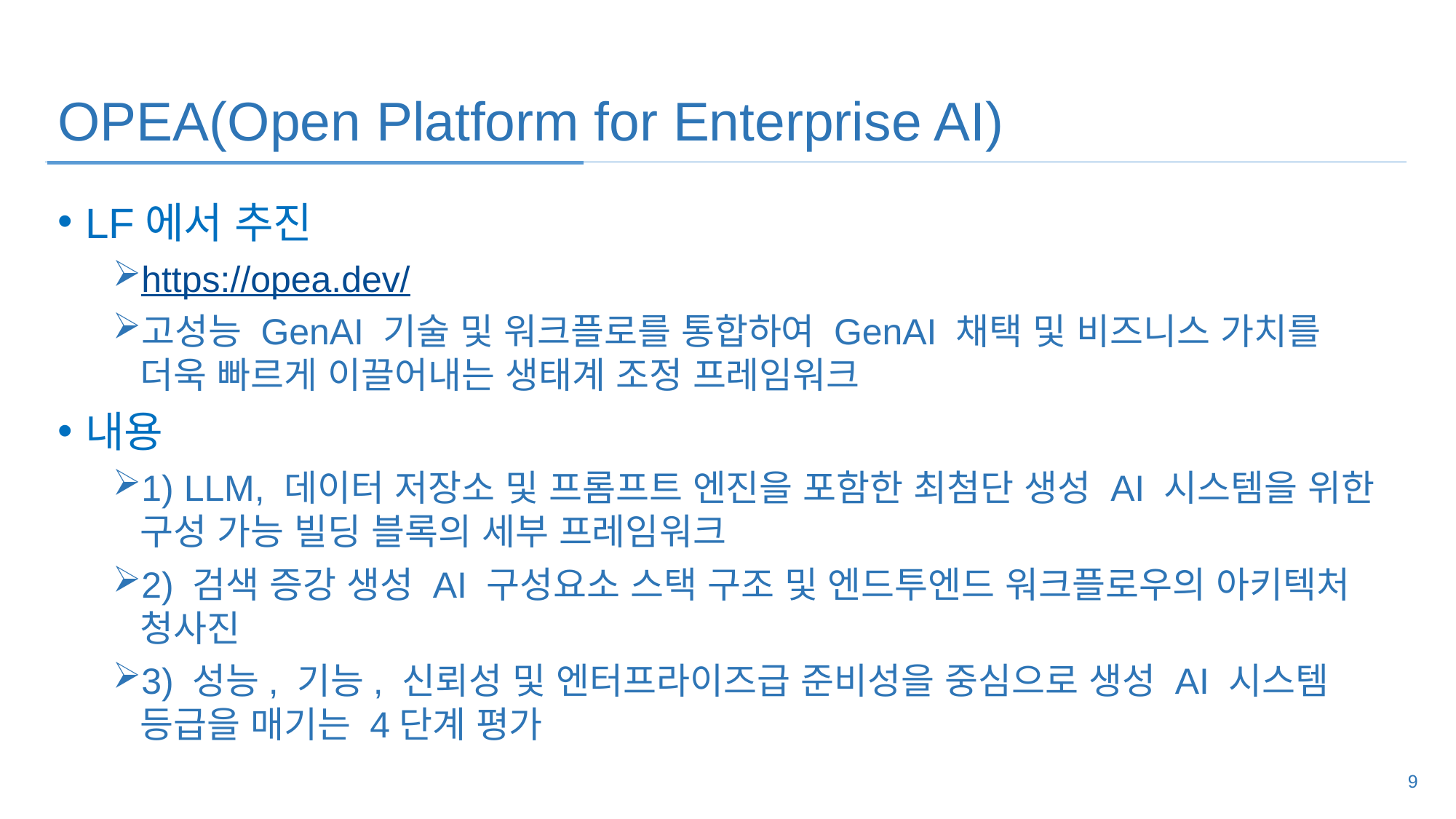

# OPEA(Open Platform for Enterprise AI)
LF에서 추진
https://opea.dev/
고성능 GenAI 기술 및 워크플로를 통합하여 GenAI 채택 및 비즈니스 가치를 더욱 빠르게 이끌어내는 생태계 조정 프레임워크
내용
1) LLM, 데이터 저장소 및 프롬프트 엔진을 포함한 최첨단 생성 AI 시스템을 위한 구성 가능 빌딩 블록의 세부 프레임워크
2) 검색 증강 생성 AI 구성요소 스택 구조 및 엔드투엔드 워크플로우의 아키텍처 청사진
3) 성능, 기능, 신뢰성 및 엔터프라이즈급 준비성을 중심으로 생성 AI 시스템 등급을 매기는 4단계 평가